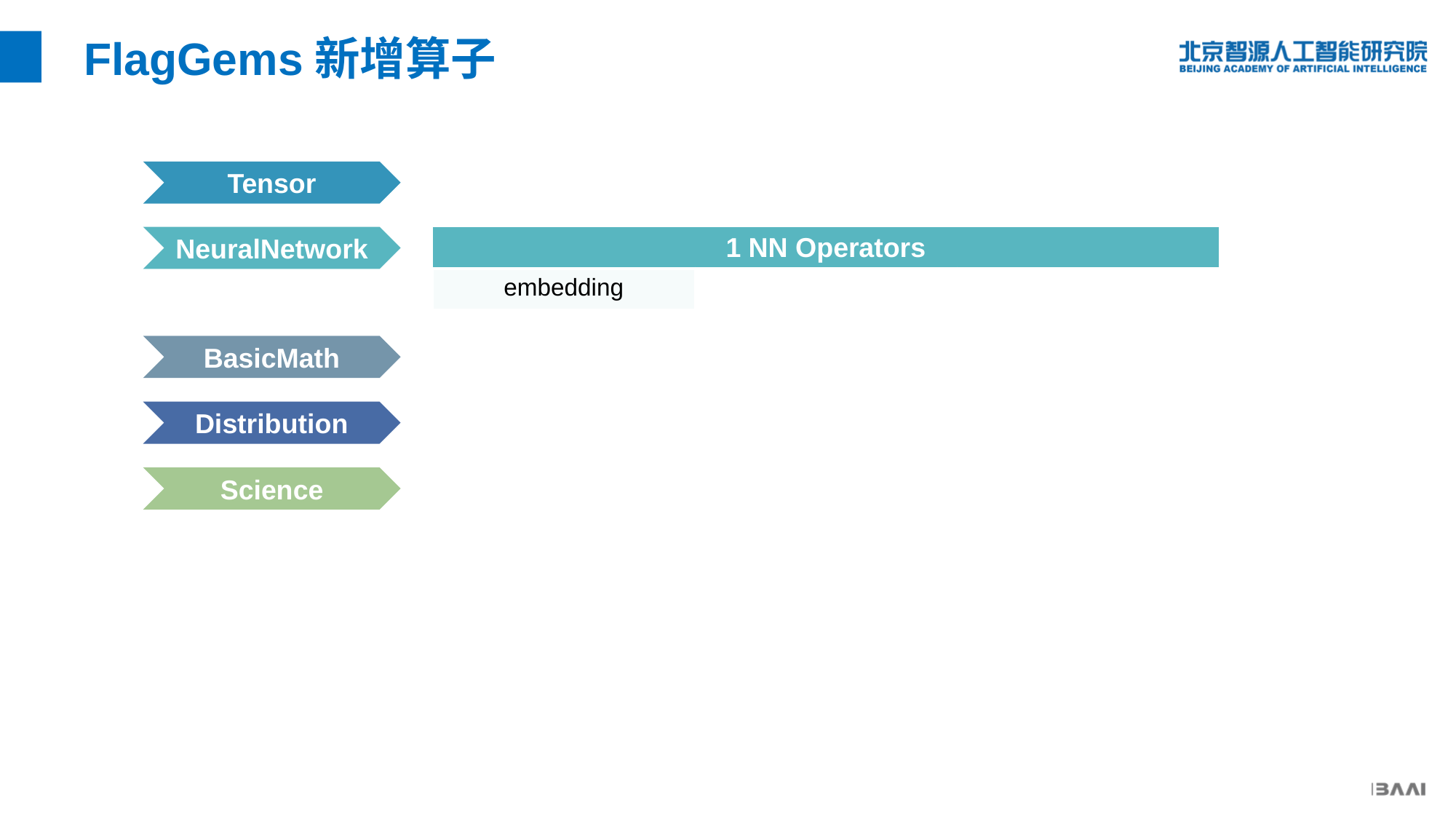

FlagGems新增算子
Tensor
NeuralNetwork
| 1 NN Operators |  |  |
| --- | --- | --- |
| embedding |  |  |
BasicMath
Distribution
Science